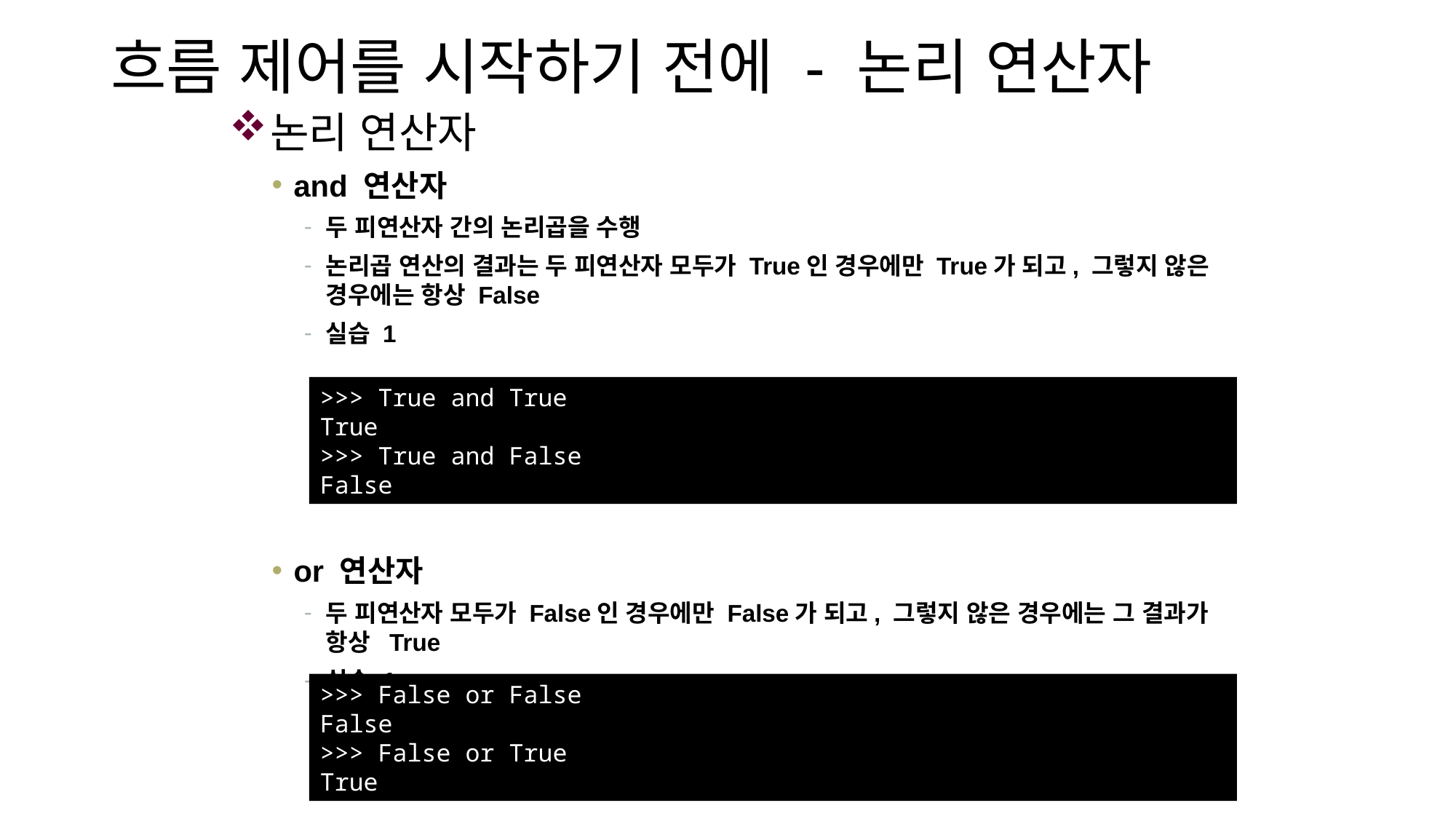

# 흐름 제어를 시작하기 전에 - 논리 연산자
논리 연산자
and 연산자
두 피연산자 간의 논리곱을 수행
논리곱 연산의 결과는 두 피연산자 모두가 True인 경우에만 True가 되고, 그렇지 않은 경우에는 항상 False
실습 1

or 연산자
두 피연산자 모두가 False인 경우에만 False가 되고, 그렇지 않은 경우에는 그 결과가 항상  True
실습 1
>>> True and True
True
>>> True and False
False
>>> False or False
False
>>> False or True
True